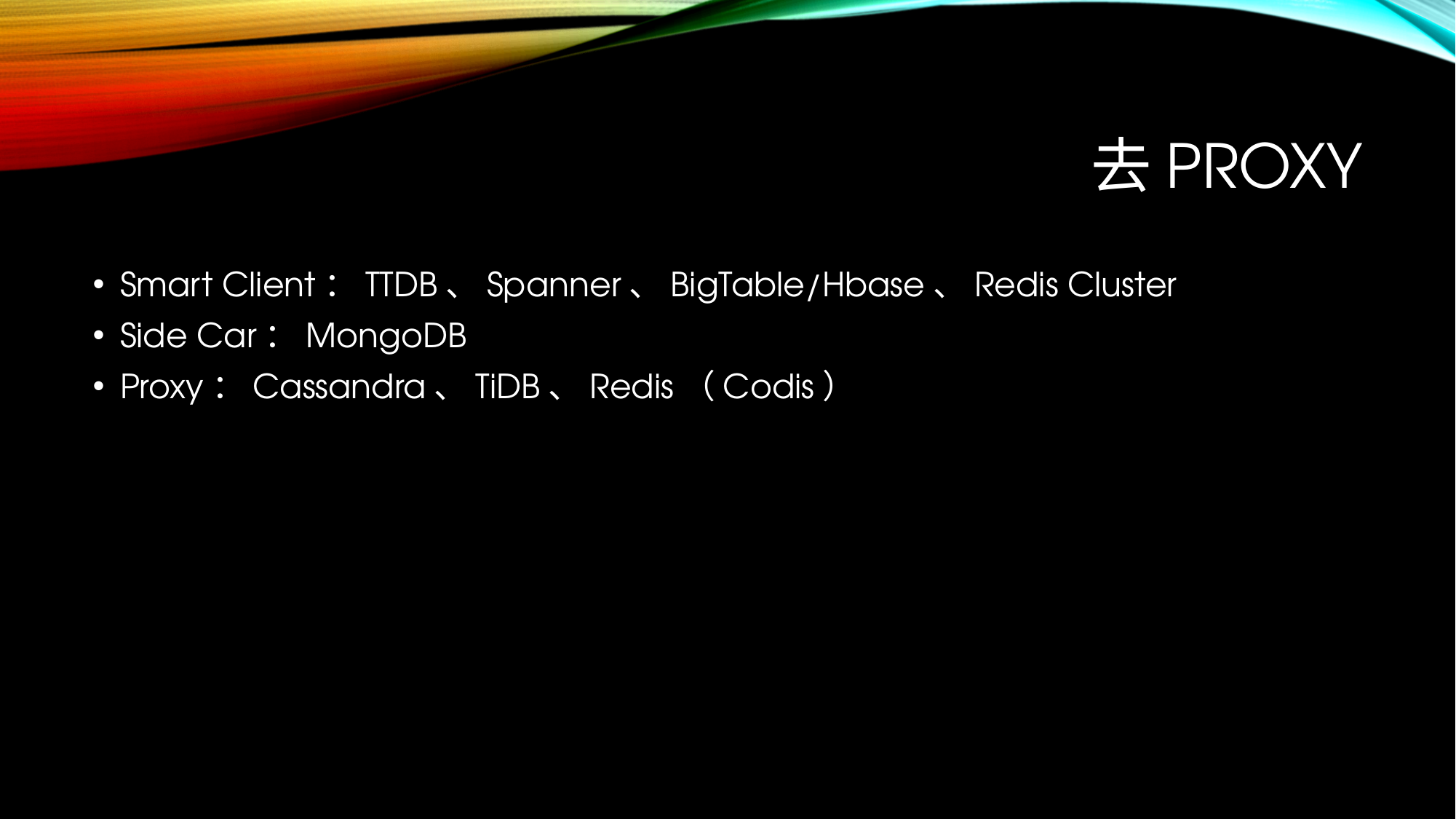

# 去Proxy
Smart Client：TTDB、Spanner、BigTable/Hbase、Redis Cluster
Side Car：MongoDB
Proxy：Cassandra、TiDB、Redis（Codis）